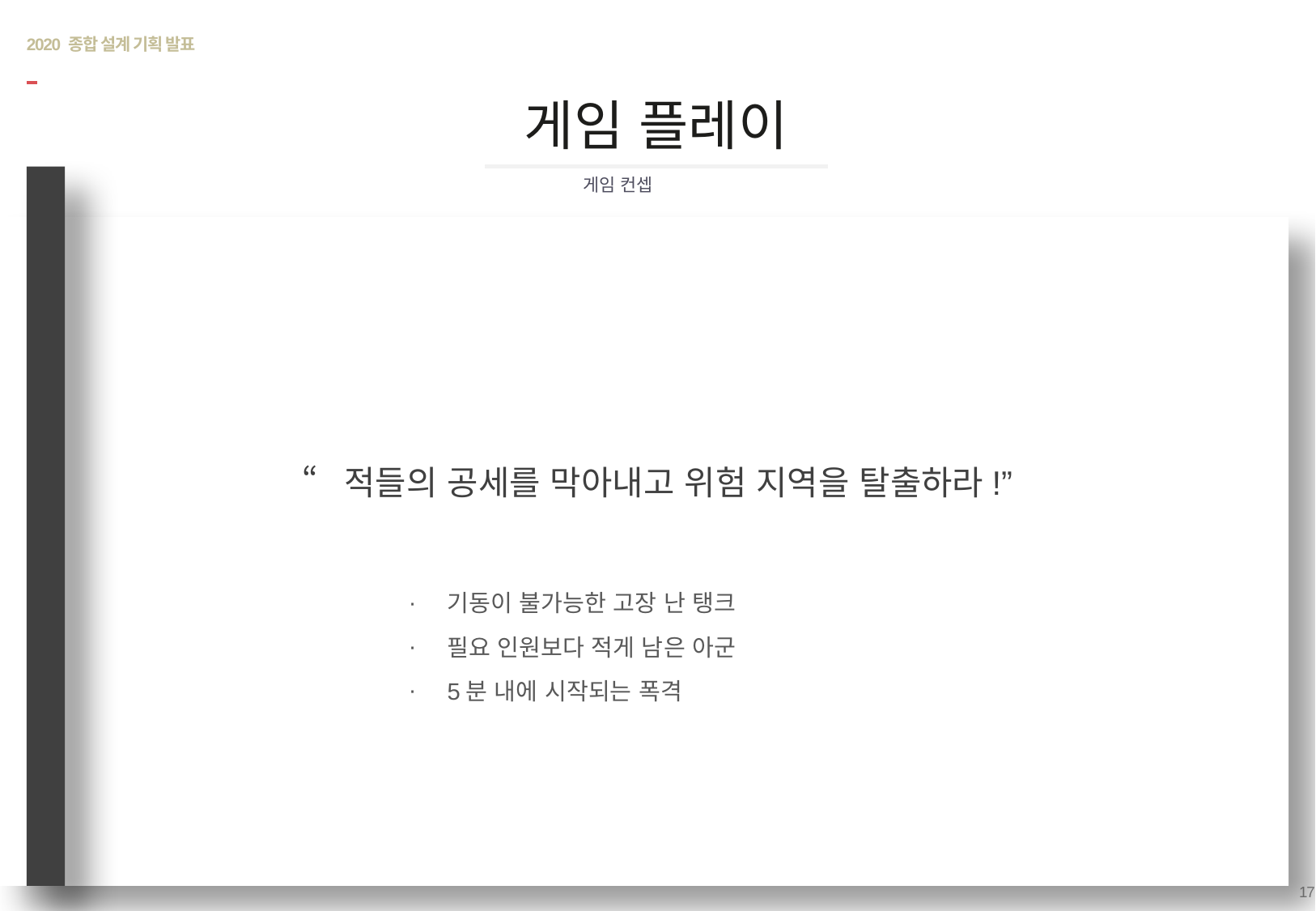

# 2020 종합 설계 기획 발표
게임 플레이

게임 컨셉

“적들의 공세를 막아내고 위험 지역을 탈출하라!”
기동이 불가능한 고장 난 탱크
필요 인원보다 적게 남은 아군
5분 내에 시작되는 폭격
17